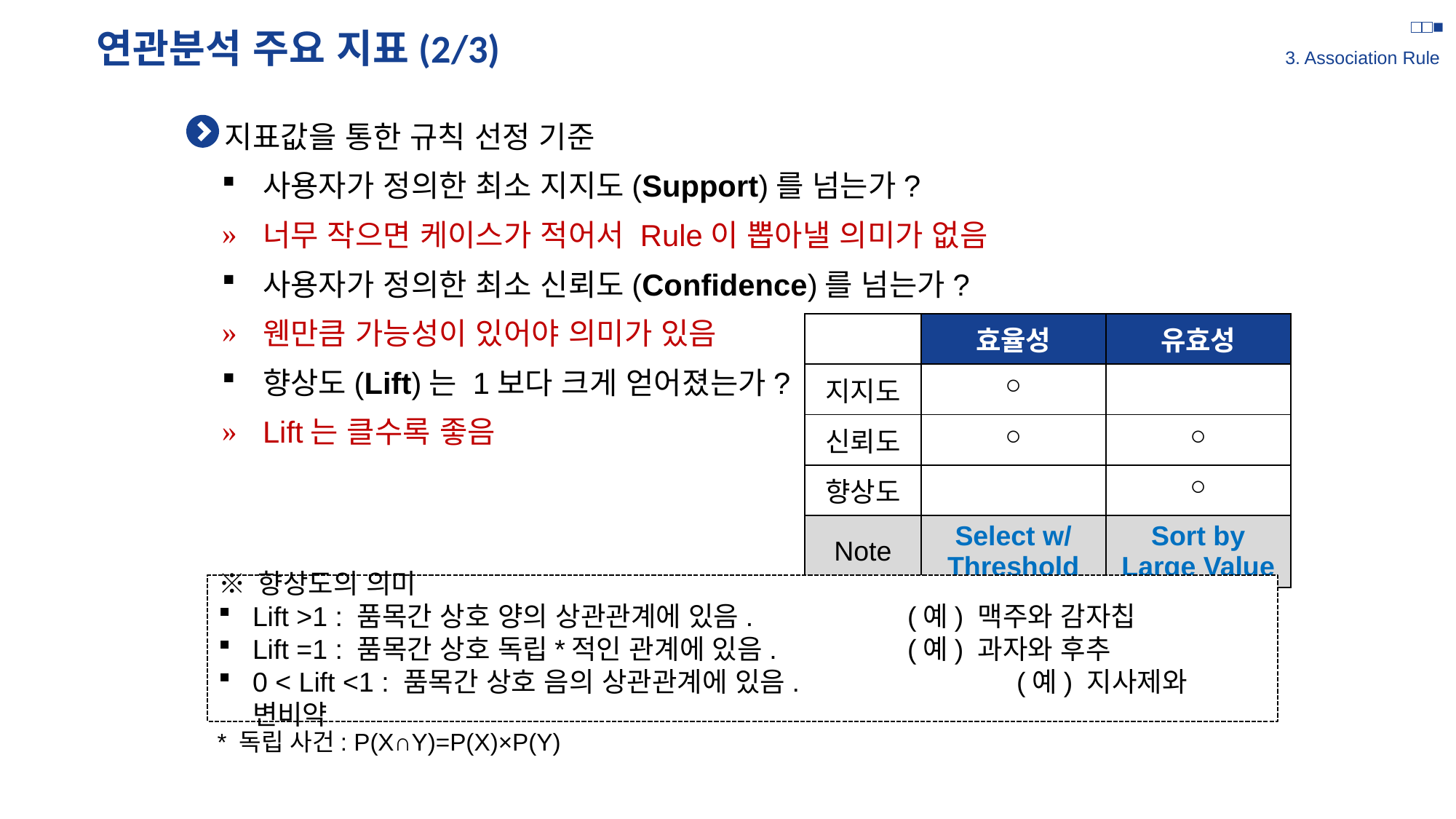

□□■
3. Association Rule
# 연관분석 주요 지표(2/3)
지표값을 통한 규칙 선정 기준
사용자가 정의한 최소 지지도(Support)를 넘는가?
너무 작으면 케이스가 적어서 Rule이 뽑아낼 의미가 없음
사용자가 정의한 최소 신뢰도(Confidence)를 넘는가?
웬만큼 가능성이 있어야 의미가 있음
향상도(Lift)는 1보다 크게 얻어졌는가?
Lift는 클수록 좋음

|  | 효율성 | 유효성 |
| --- | --- | --- |
| 지지도 | ○ |  |
| 신뢰도 | ○ | ○ |
| 향상도 |  | ○ |
| Note | Select w/ Threshold | Sort by Large Value |
※ 향상도의 의미
Lift >1 : 품목간 상호 양의 상관관계에 있음. 		(예) 맥주와 감자칩
Lift =1 : 품목간 상호 독립*적인 관계에 있음. 		(예) 과자와 후추
0 < Lift <1 : 품목간 상호 음의 상관관계에 있음. 		(예) 지사제와 변비약
* 독립 사건: P(X∩Y)=P(X)×P(Y)